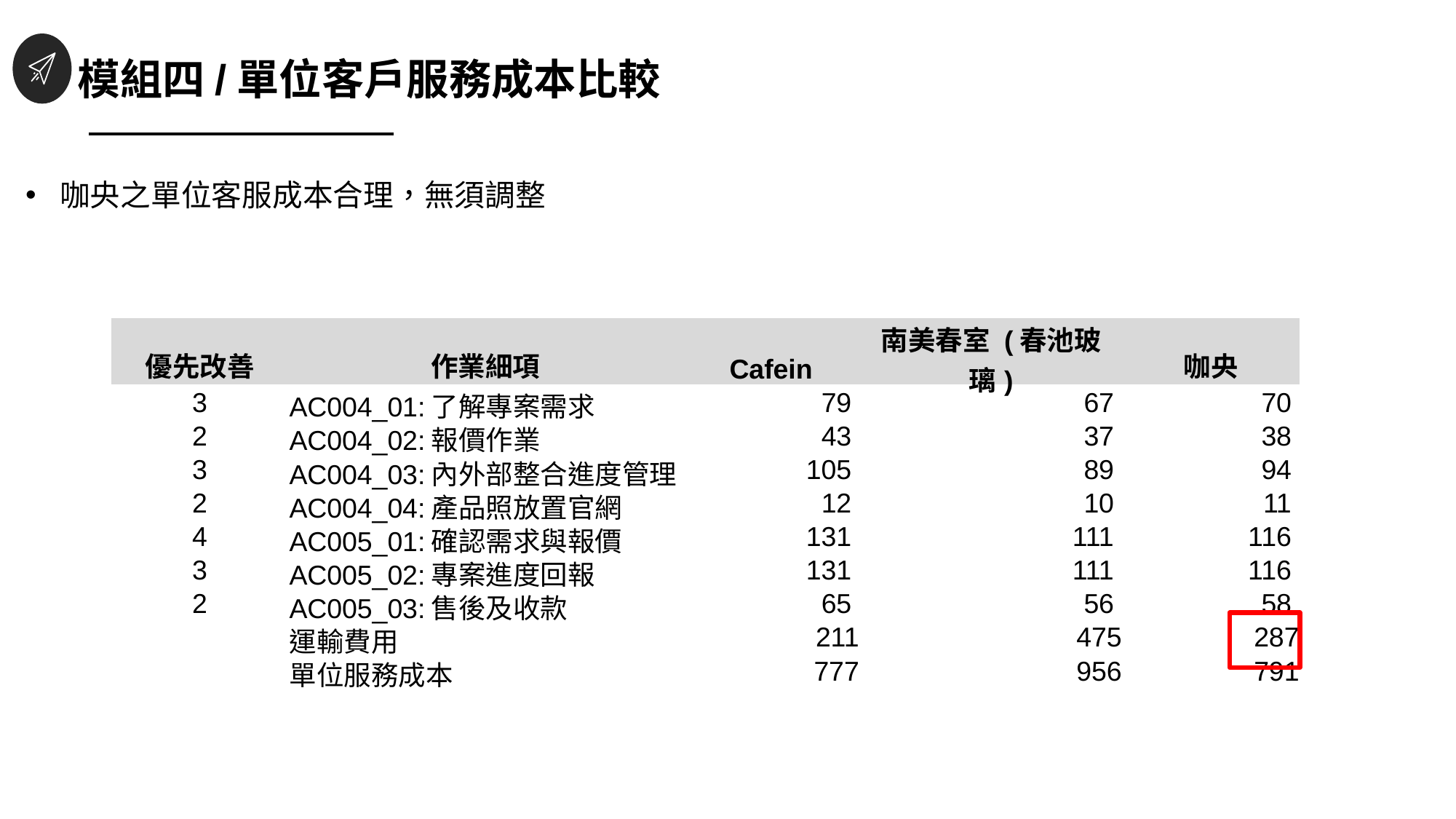

模組四/單位客戶服務成本比較

咖央之單位客服成本合理，無須調整
| 優先改善 | 作業細項 | Cafein | 南美春室 (春池玻璃) | 咖央 |
| --- | --- | --- | --- | --- |
| 3 | AC004\_01:了解專案需求 | 79 | 67 | 70 |
| 2 | AC004\_02:報價作業 | 43 | 37 | 38 |
| 3 | AC004\_03:內外部整合進度管理 | 105 | 89 | 94 |
| 2 | AC004\_04:產品照放置官網 | 12 | 10 | 11 |
| 4 | AC005\_01:確認需求與報價 | 131 | 111 | 116 |
| 3 | AC005\_02:專案進度回報 | 131 | 111 | 116 |
| 2 | AC005\_03:售後及收款 | 65 | 56 | 58 |
|  | 運輸費用 | 211 | 475 | 287 |
|  | 單位服務成本 | 777 | 956 | 791 |